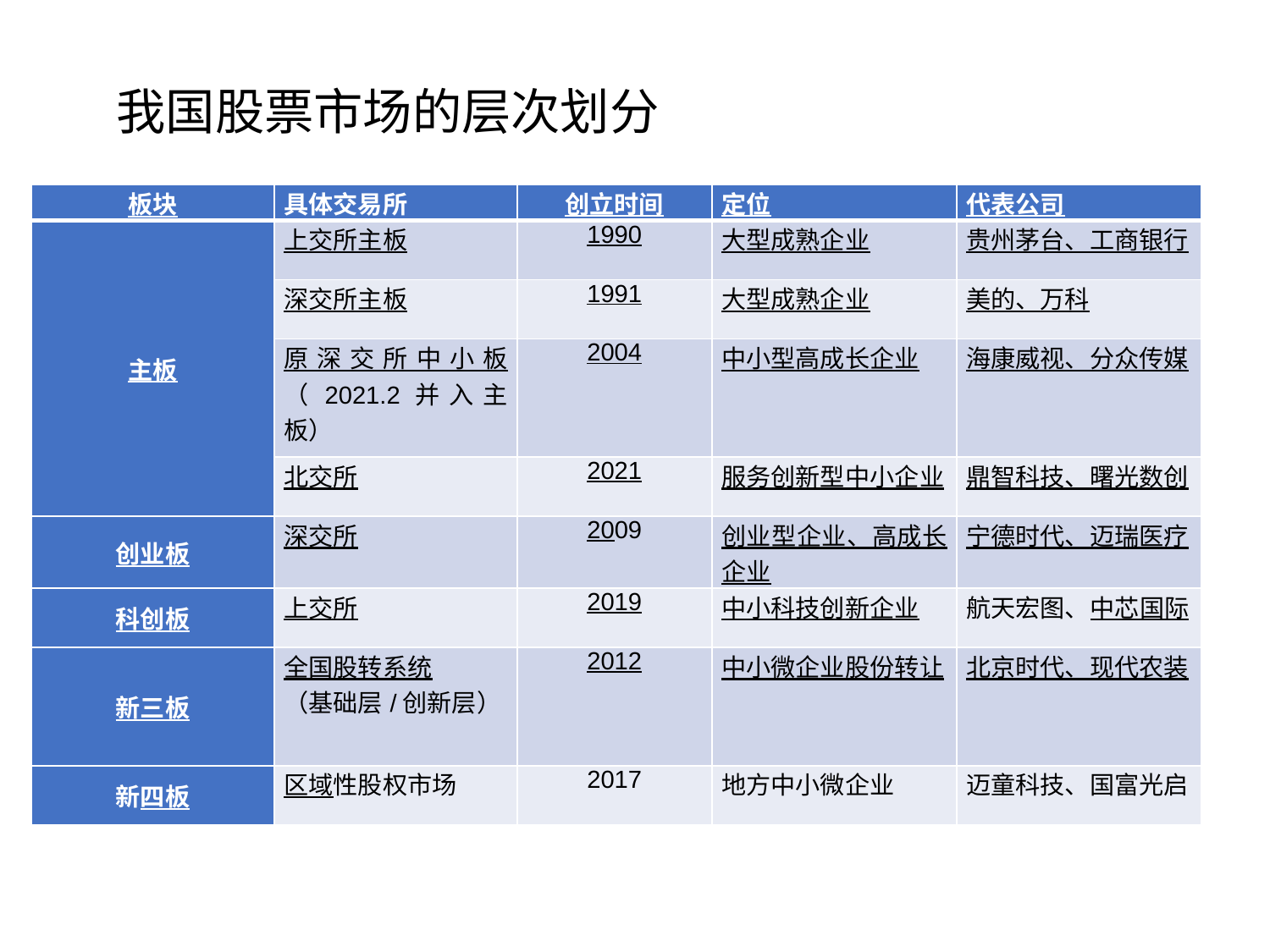

我国股票市场的层次划分
| 板块 | 具体交易所 | 创立时间 | 定位 | 代表公司 |
| --- | --- | --- | --- | --- |
| 主板 | 上交所主板 | 1990 | 大型成熟企业 | 贵州茅台、工商银行 |
|  | 深交所主板 | 1991 | 大型成熟企业 | 美的、万科 |
|  | 原深交所中小板（2021.2并入主板） | 2004 | 中小型高成长企业 | 海康威视、分众传媒 |
|  | 北交所 | 2021 | 服务创新型中小企业 | 鼎智科技、曙光数创 |
| 创业板 | 深交所 | 2009 | 创业型企业、高成长企业 | 宁德时代、迈瑞医疗 |
| 科创板 | 上交所 | 2019 | 中小科技创新企业 | 航天宏图、中芯国际 |
| 新三板 | 全国股转系统 （基础层/创新层） | 2012 | 中小微企业股份转让 | 北京时代、现代农装 |
| 新四板 | 区域性股权市场 | 2017 | 地方中小微企业 | 迈童科技、国富光启 |